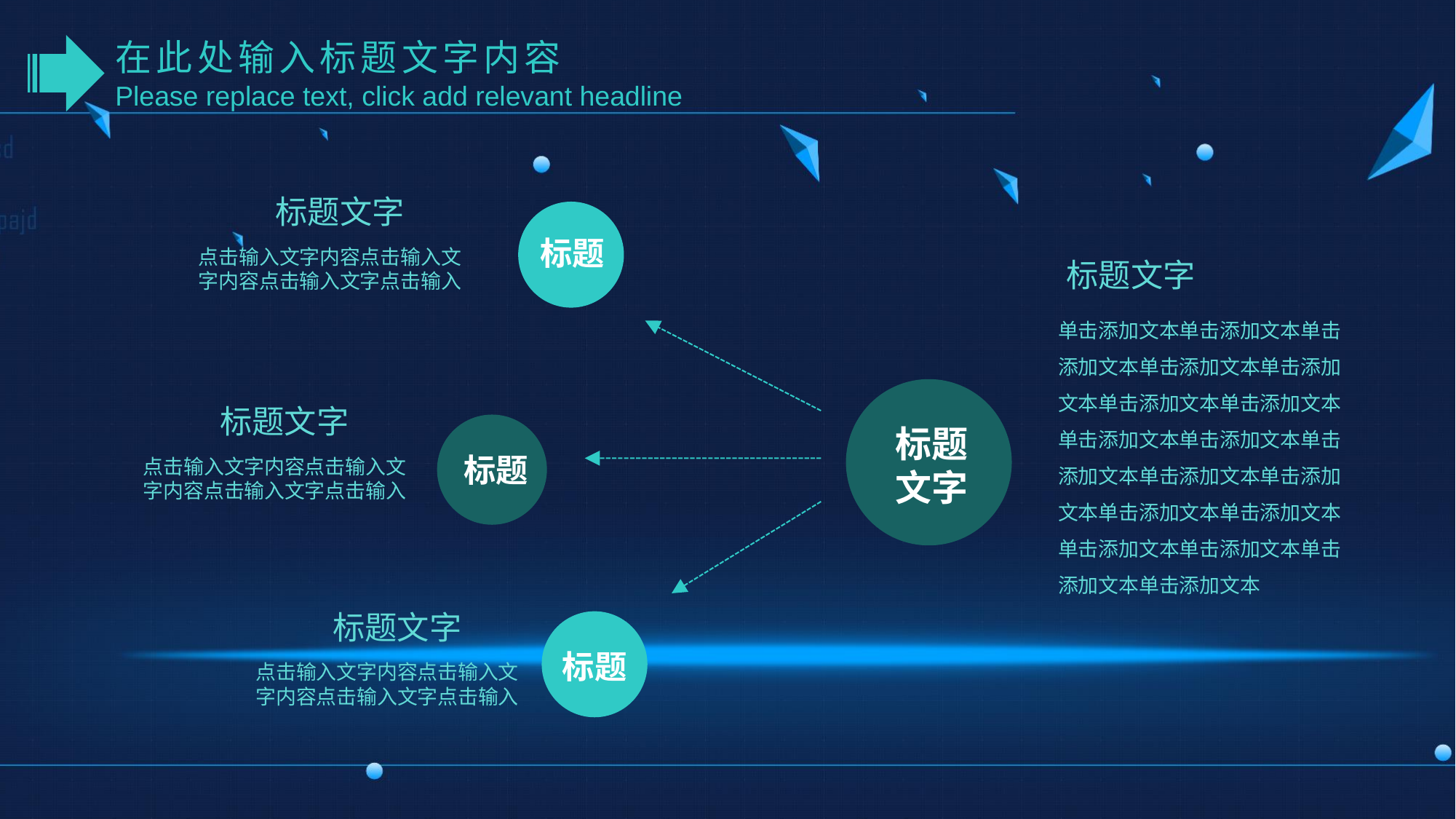

标题文字

标题
点击输入文字内容点击输入文字内容点击输入文字点击输入

标题文字
单击添加文本单击添加文本单击添加文本单击添加文本单击添加文本单击添加文本单击添加文本单击添加文本单击添加文本单击添加文本单击添加文本单击添加文本单击添加文本单击添加文本单击添加文本单击添加文本单击添加文本单击添加文本

标题
文字
标题文字

标题
点击输入文字内容点击输入文字内容点击输入文字点击输入

标题文字

标题
点击输入文字内容点击输入文字内容点击输入文字点击输入